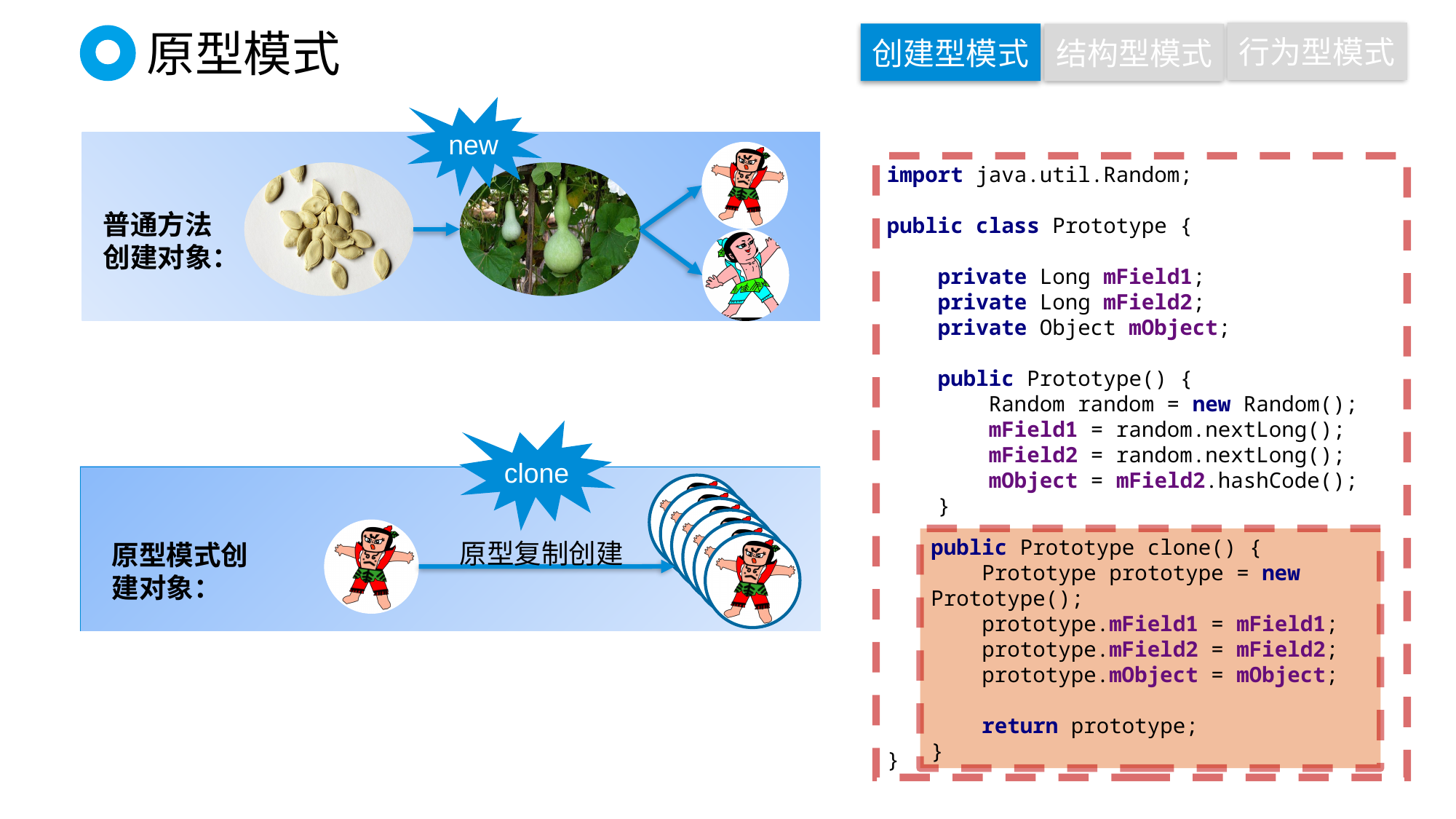

行为型模式
创建型模式
结构型模式
# 原型模式

new

普通方法创建对象：

import java.util.Random;
public class Prototype {
    private Long mField1;
    private Long mField2;
    private Object mObject;
    public Prototype() {
        Random random = new Random();
        mField1 = random.nextLong();
        mField2 = random.nextLong();
        mObject = mField2.hashCode();
    }

}
clone

原型复制创建
原型模式创建对象：

public Prototype clone() {
    Prototype prototype = new Prototype();
    prototype.mField1 = mField1;
    prototype.mField2 = mField2;
    prototype.mObject = mObject;
    return prototype;
}